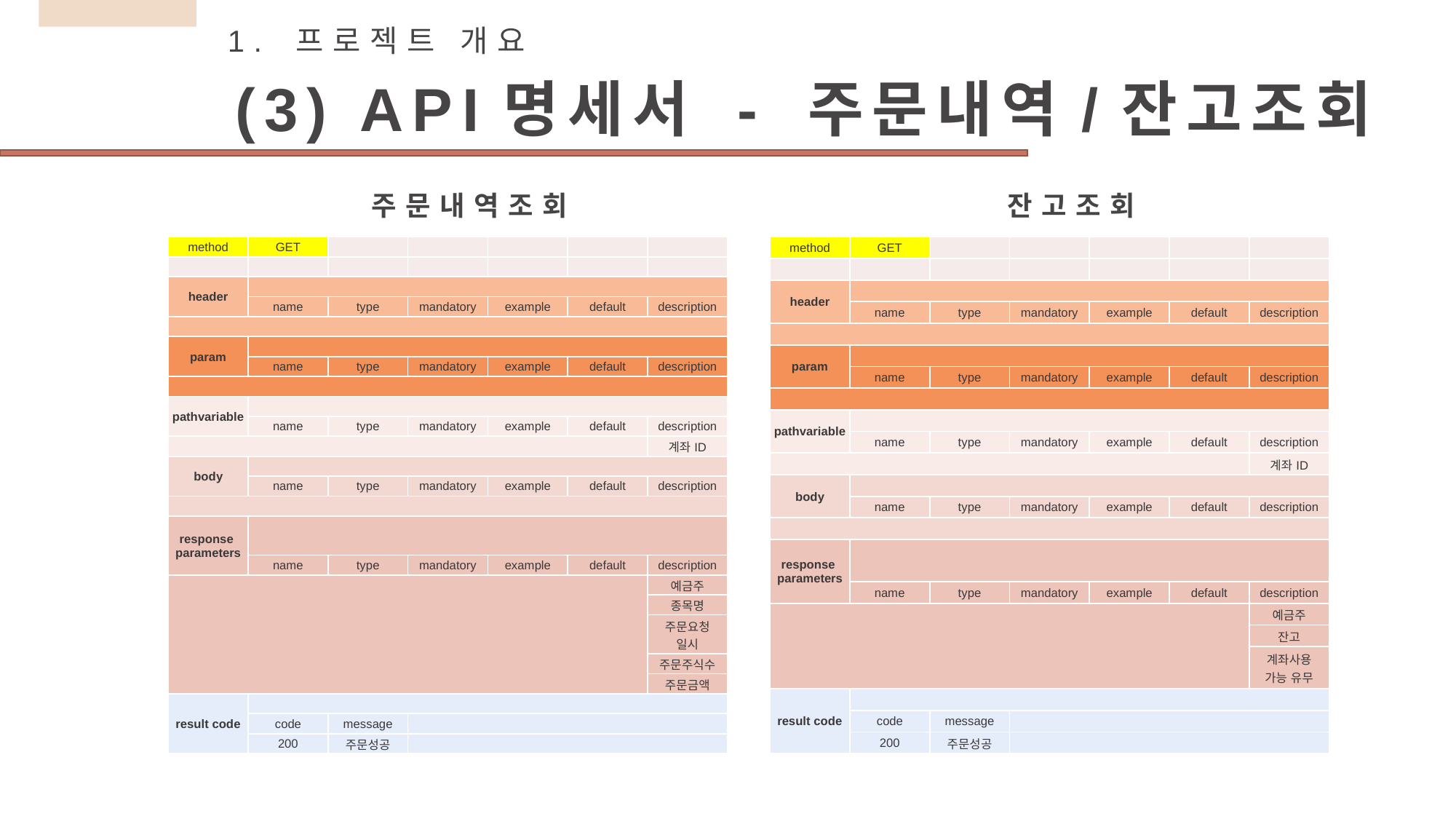

1. 프로젝트 개요
(3) API명세서 - 주문내역/잔고조회
주문내역조회
잔고조회
| method | GET |  |  |  |  |  |
| --- | --- | --- | --- | --- | --- | --- |
|  |  |  |  |  |  |  |
| header |  |  |  |  |  |  |
|  | name | type | mandatory | example | default | description |
|  |  |  |  |  |  |  |
| param |  |  |  |  |  |  |
|  | name | type | mandatory | example | default | description |
|  |  |  |  |  |  |  |
| pathvariable |  |  |  |  |  |  |
|  | name | type | mandatory | example | default | description |
|  |  |  |  |  |  | 계좌ID |
| body |  |  |  |  |  |  |
|  | name | type | mandatory | example | default | description |
|  |  |  |  |  |  |  |
| response parameters |  |  |  |  |  |  |
|  | name | type | mandatory | example | default | description |
|  |  |  |  |  |  | 예금주 |
|  |  |  |  |  |  | 종목명 |
|  |  |  |  |  |  | 주문요청 일시 |
|  |  |  |  |  |  | 주문주식수 |
|  |  |  |  |  |  | 주문금액 |
| result code |  |  |  |  |  |  |
|  | code | message |  |  |  |  |
|  | 200 | 주문성공 |  |  |  |  |
| method | GET |  |  |  |  |  |
| --- | --- | --- | --- | --- | --- | --- |
|  |  |  |  |  |  |  |
| header |  |  |  |  |  |  |
|  | name | type | mandatory | example | default | description |
|  |  |  |  |  |  |  |
| param |  |  |  |  |  |  |
|  | name | type | mandatory | example | default | description |
|  |  |  |  |  |  |  |
| pathvariable |  |  |  |  |  |  |
|  | name | type | mandatory | example | default | description |
|  |  |  |  |  |  | 계좌ID |
| body |  |  |  |  |  |  |
|  | name | type | mandatory | example | default | description |
|  |  |  |  |  |  |  |
| response parameters |  |  |  |  |  |  |
|  | name | type | mandatory | example | default | description |
|  |  |  |  |  |  | 예금주 |
|  |  |  |  |  |  | 잔고 |
|  |  |  |  |  |  | 계좌사용 가능 유무 |
| result code |  |  |  |  |  |  |
|  | code | message |  |  |  |  |
|  | 200 | 주문성공 |  |  |  |  |